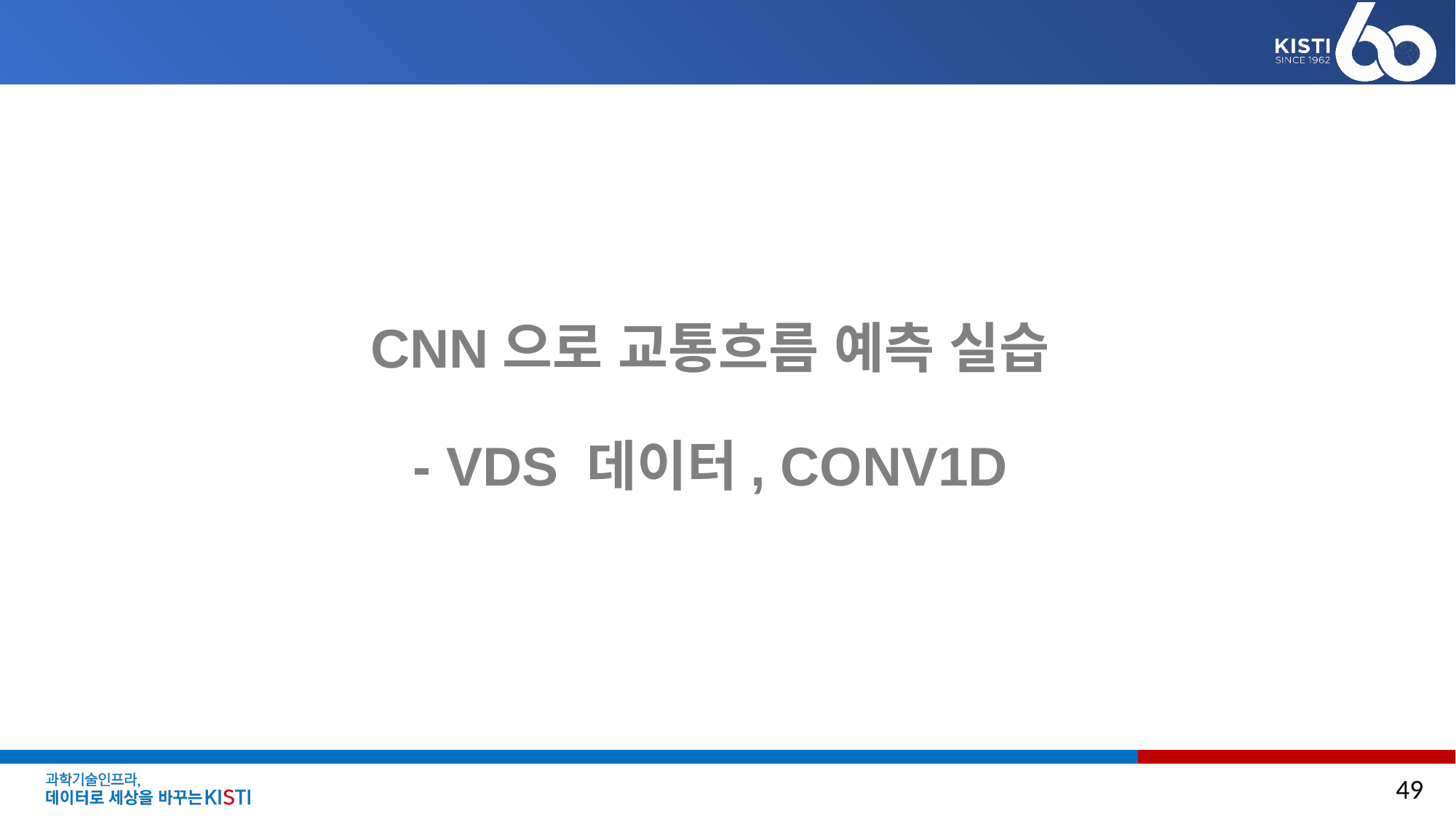

# CNN으로 교통흐름 예측 실습 - VDS 데이터, CONV1D
49